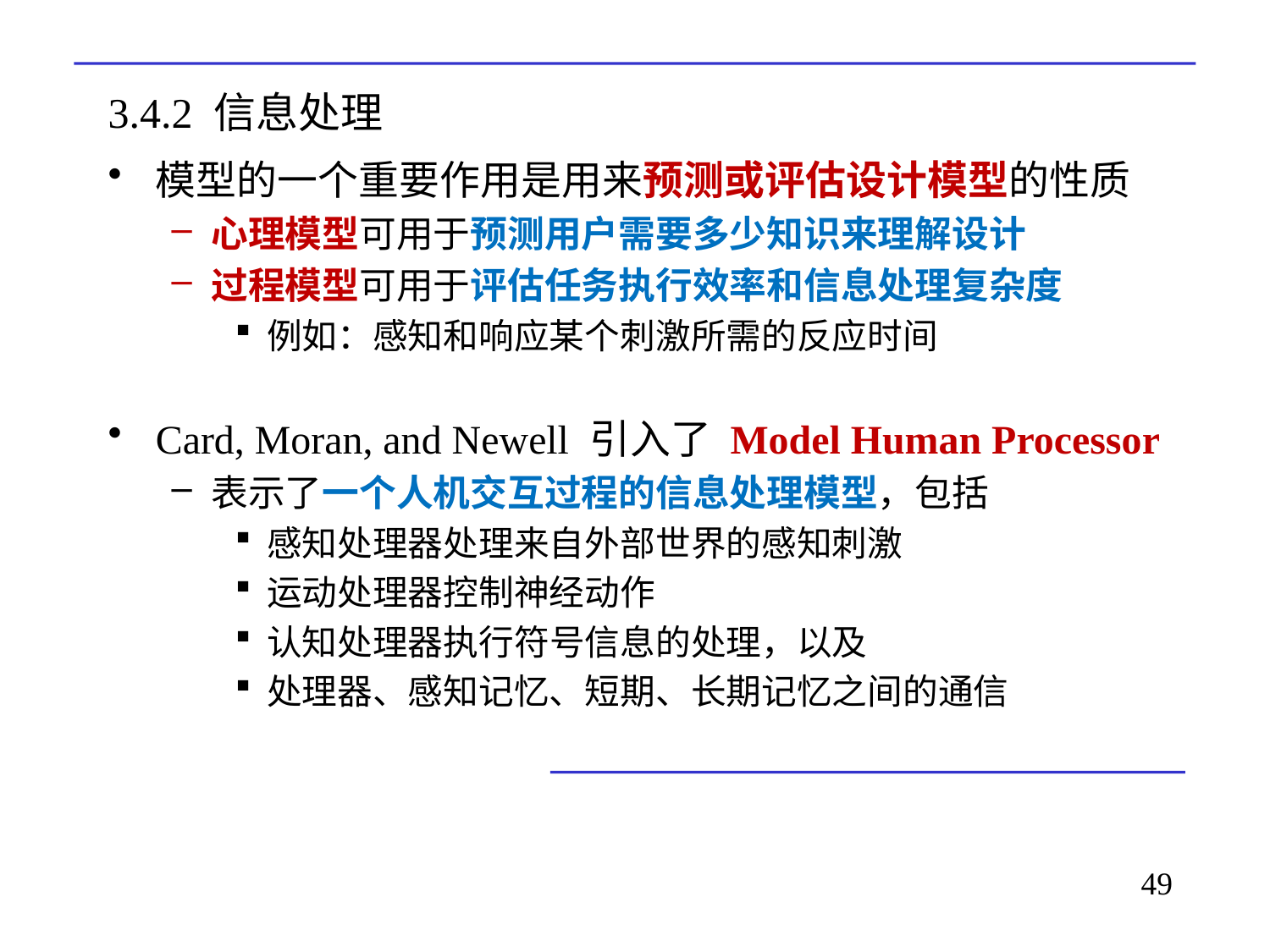

# 3.4.2 信息处理
模型的一个重要作用是用来预测或评估设计模型的性质
心理模型可用于预测用户需要多少知识来理解设计
过程模型可用于评估任务执行效率和信息处理复杂度
例如：感知和响应某个刺激所需的反应时间

Card, Moran, and Newell 引入了 Model Human Processor
表示了一个人机交互过程的信息处理模型，包括
感知处理器处理来自外部世界的感知刺激
运动处理器控制神经动作
认知处理器执行符号信息的处理，以及
处理器、感知记忆、短期、长期记忆之间的通信
49